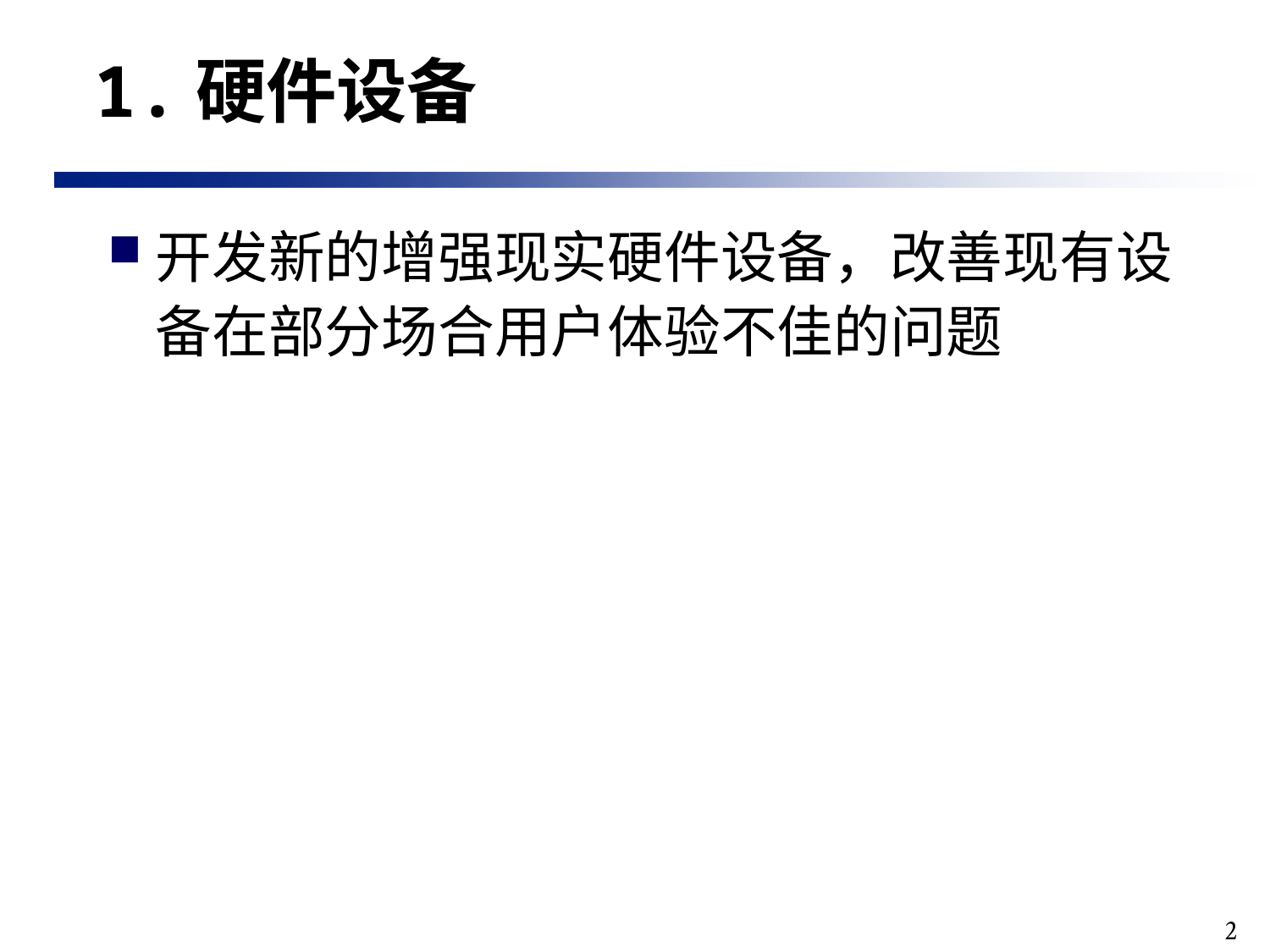

# 1.硬件设备
开发新的增强现实硬件设备，改善现有设备在部分场合用户体验不佳的问题